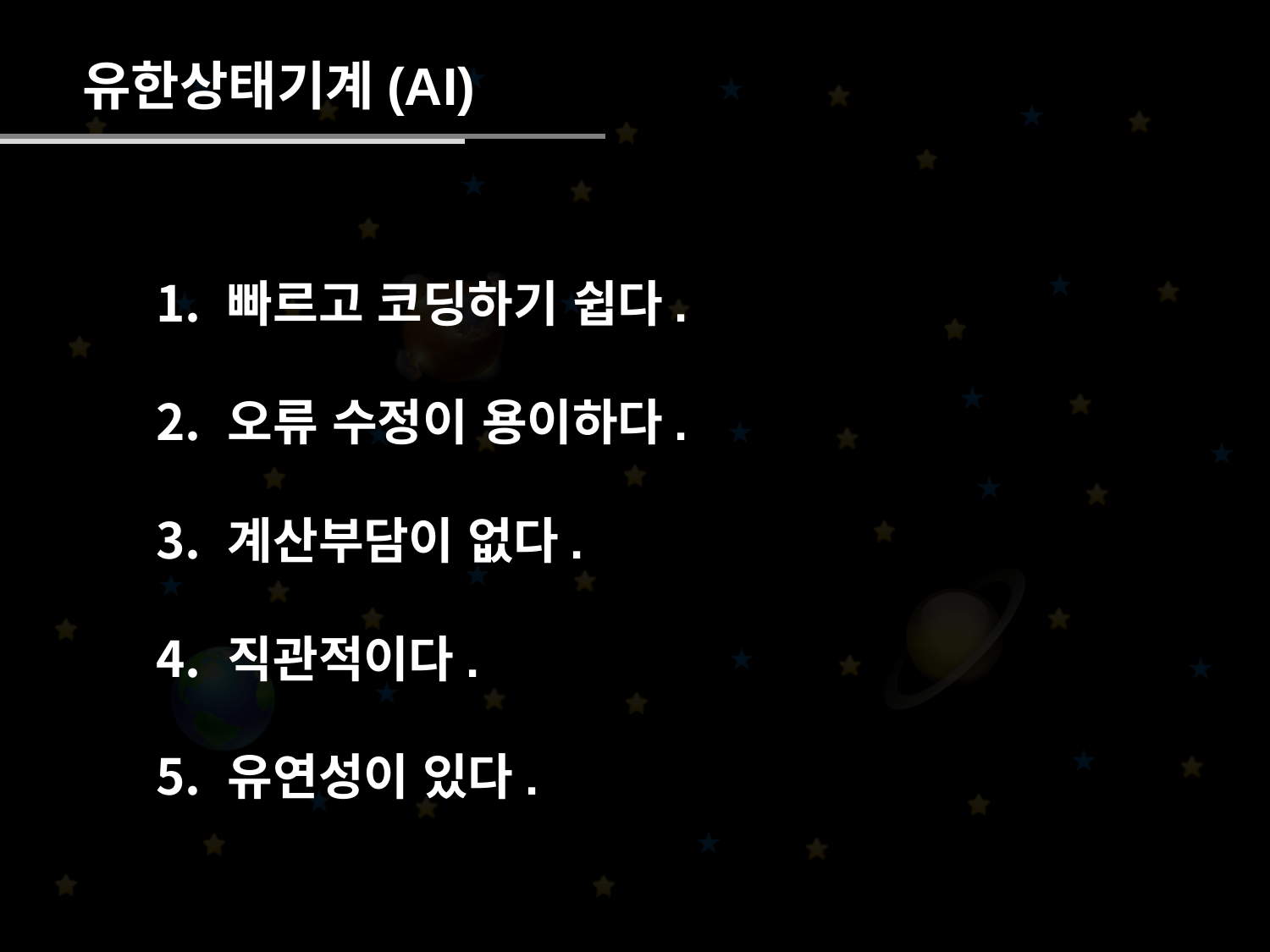

유한상태기계(AI)
빠르고 코딩하기 쉽다.

오류 수정이 용이하다.

계산부담이 없다.

직관적이다.

유연성이 있다.